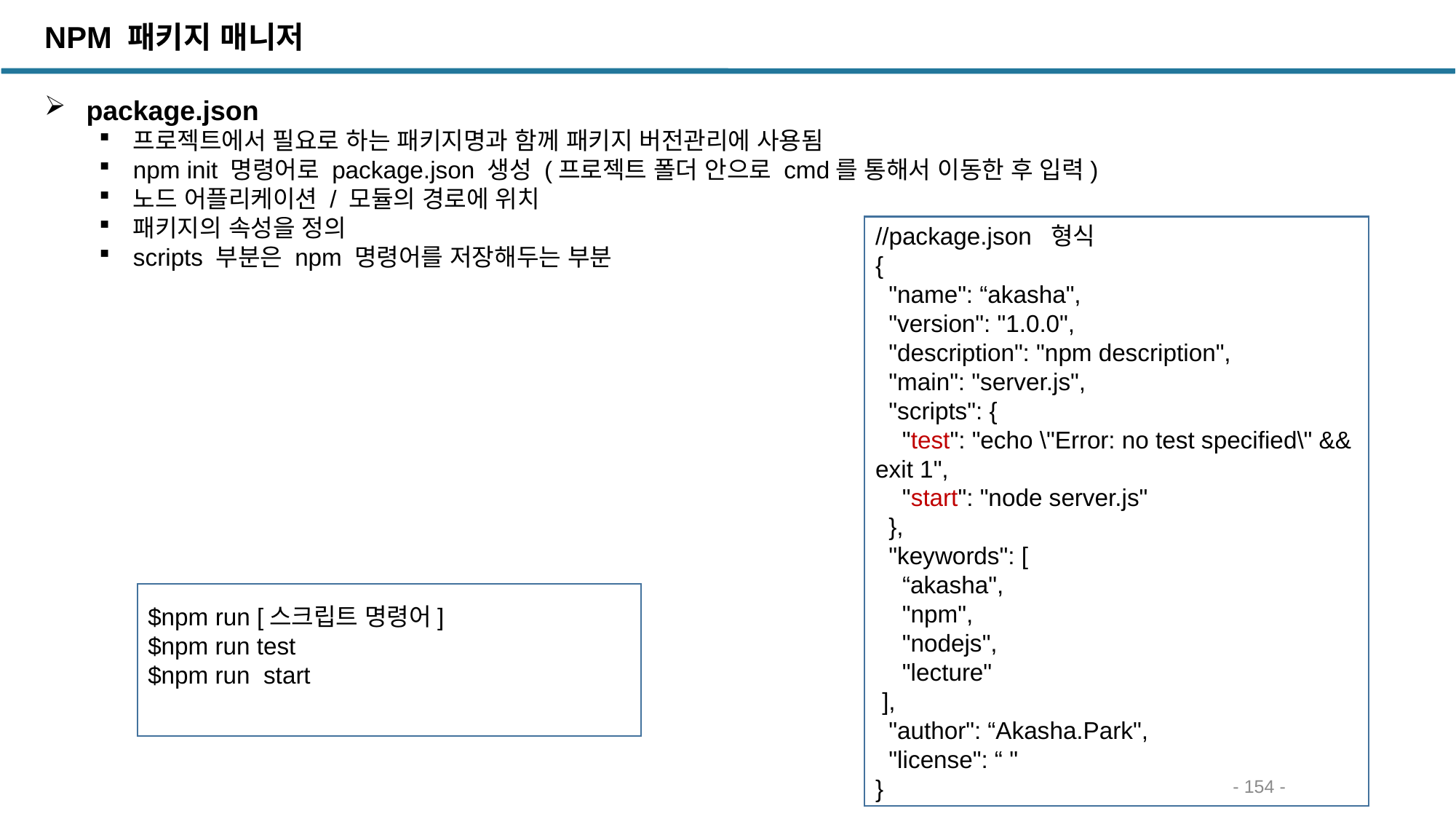

NPM 패키지 매니저

 package.json
프로젝트에서 필요로 하는 패키지명과 함께 패키지 버전관리에 사용됨
npm init 명령어로 package.json 생성 (프로젝트 폴더 안으로 cmd를 통해서 이동한 후 입력)
노드 어플리케이션 / 모듈의 경로에 위치
패키지의 속성을 정의
scripts 부분은 npm 명령어를 저장해두는 부분
//package.json  형식
{
  "name": “akasha",
  "version": "1.0.0",
  "description": "npm description",
  "main": "server.js",
  "scripts": {
    "test": "echo \"Error: no test specified\" && exit 1",
    "start": "node server.js"
  },
  "keywords": [
    “akasha",
    "npm",
    "nodejs",
    "lecture"
 ],
  "author": “Akasha.Park",
  "license": “ "
}
$npm run [스크립트 명령어]
$npm run test
$npm run  start

- 154 -